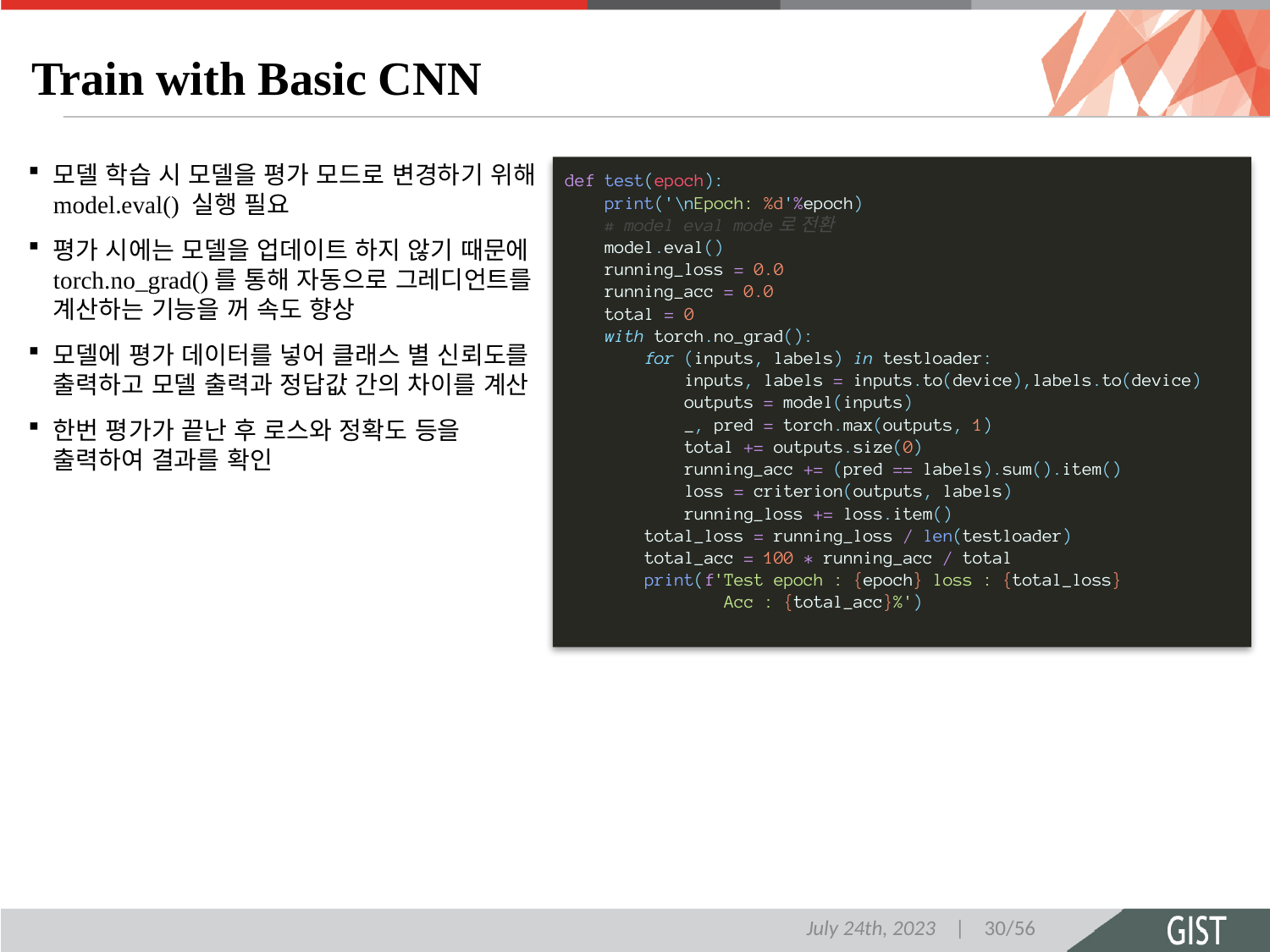

# Train with Basic CNN
모델 학습 시 모델을 평가 모드로 변경하기 위해 model.eval() 실행 필요
평가 시에는 모델을 업데이트 하지 않기 때문에 torch.no_grad()를 통해 자동으로 그레디언트를 계산하는 기능을 꺼 속도 향상
모델에 평가 데이터를 넣어 클래스 별 신뢰도를 출력하고 모델 출력과 정답값 간의 차이를 계산
한번 평가가 끝난 후 로스와 정확도 등을 출력하여 결과를 확인

def test(epoch):
    print('\nEpoch: %d'%epoch)
    # model eval mode로 전환
    model.eval()
    running_loss = 0.0
    running_acc = 0.0
    total = 0
    with torch.no_grad():
        for (inputs, labels) in testloader:
            inputs, labels = inputs.to(device),labels.to(device)
            outputs = model(inputs)
            _, pred = torch.max(outputs, 1)
            total += outputs.size(0)
            running_acc += (pred == labels).sum().item()
            loss = criterion(outputs, labels)
            running_loss += loss.item()
        total_loss = running_loss / len(testloader)
        total_acc = 100 * running_acc / total
        print(f'Test epoch : {epoch} loss : {total_loss}
                Acc : {total_acc}%')
July 24th, 2023    |    30/56